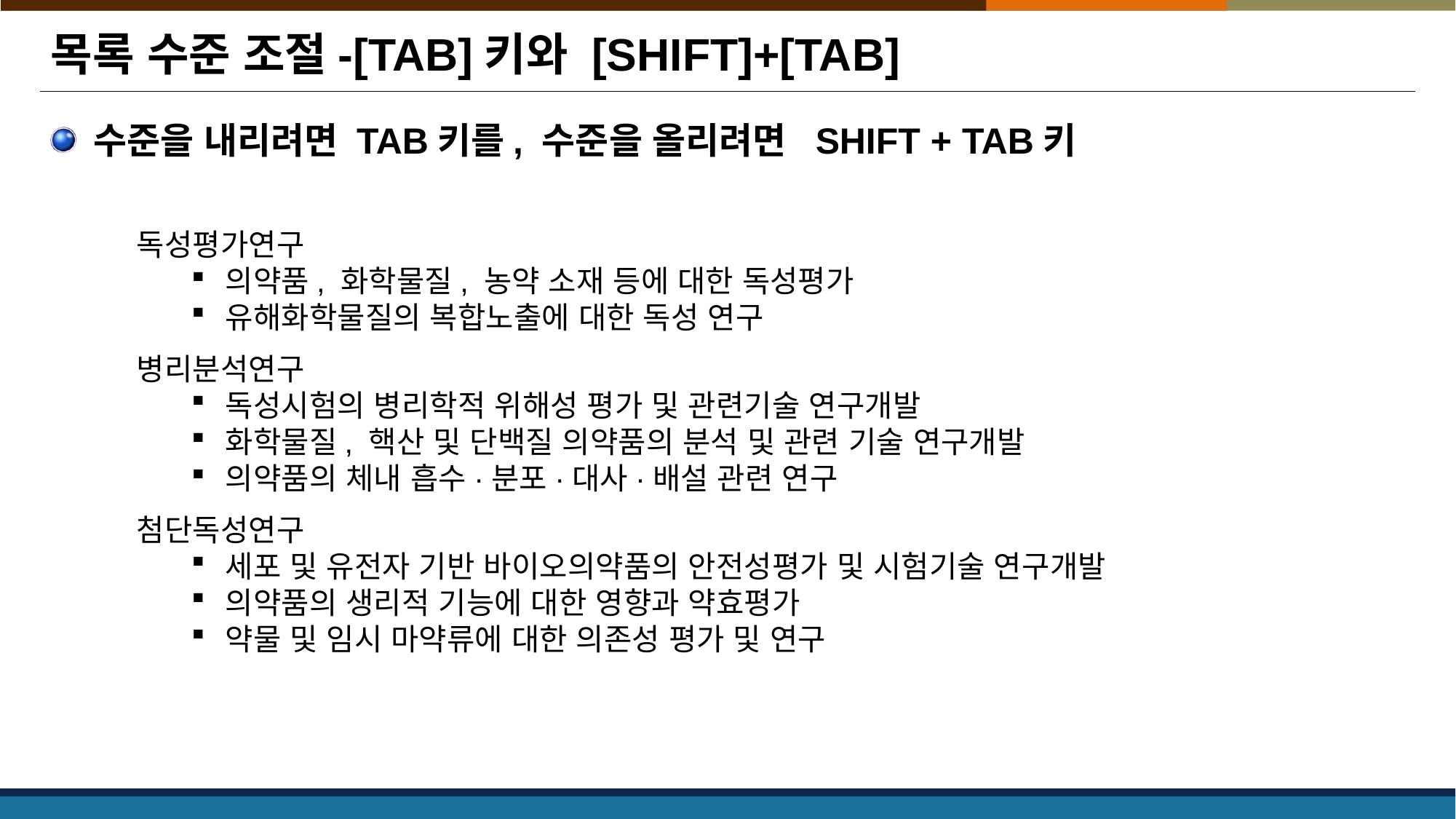

# 목록 수준 조절-[TAB]키와 [SHIFT]+[TAB]
수준을 내리려면 TAB키를, 수준을 올리려면  SHIFT + TAB키
독성평가연구
의약품, 화학물질, 농약 소재 등에 대한 독성평가
유해화학물질의 복합노출에 대한 독성 연구
병리분석연구
독성시험의 병리학적 위해성 평가 및 관련기술 연구개발
화학물질, 핵산 및 단백질 의약품의 분석 및 관련 기술 연구개발
의약품의 체내 흡수·분포·대사·배설 관련 연구
첨단독성연구
세포 및 유전자 기반 바이오의약품의 안전성평가 및 시험기술 연구개발
의약품의 생리적 기능에 대한 영향과 약효평가
약물 및 임시 마약류에 대한 의존성 평가 및 연구